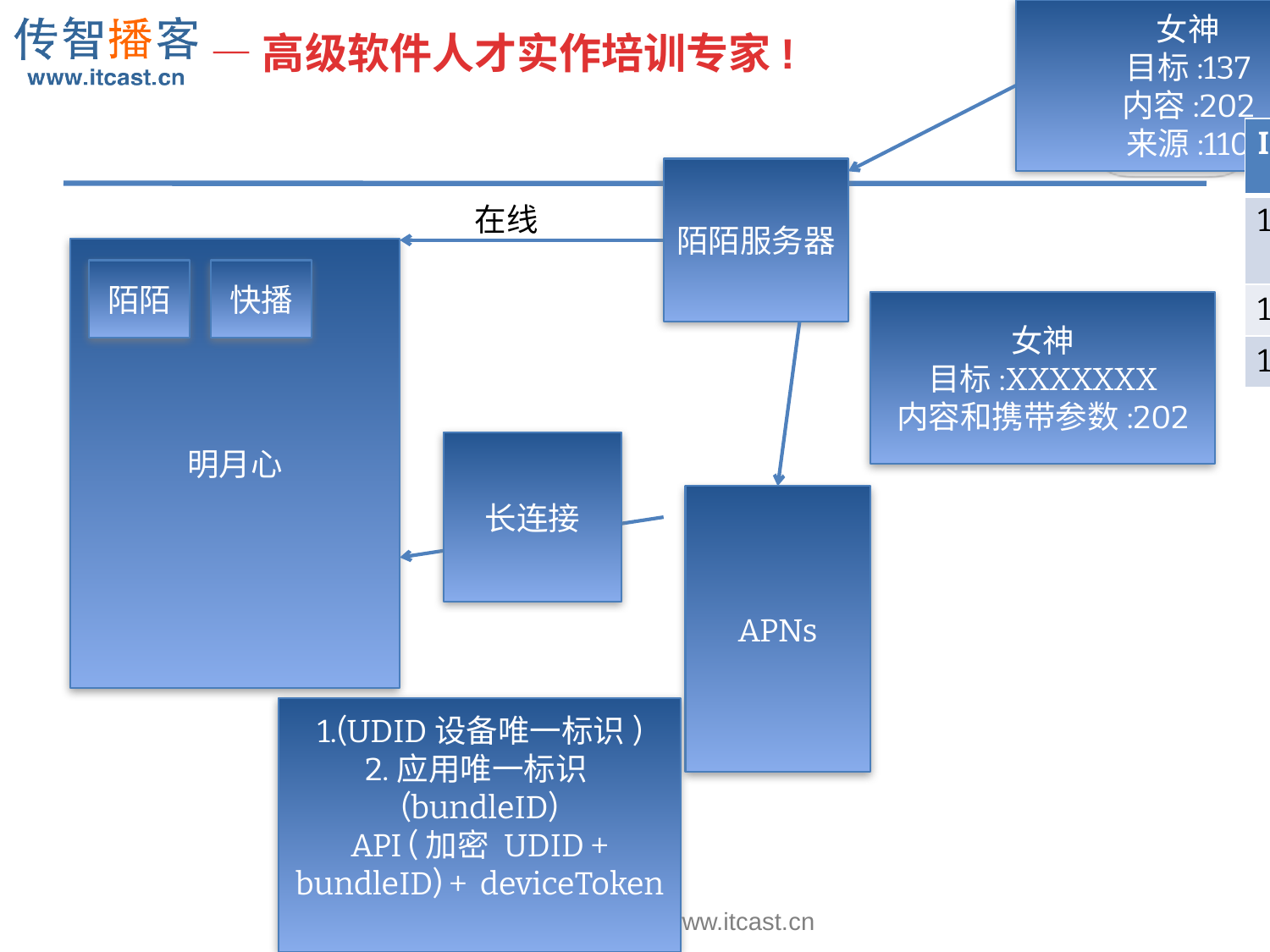

女神
目标:137
内容:202
来源:110
| Id | name | deviceToken |  |
| --- | --- | --- | --- |
| 137 | 明月心 | XXXXXXXX QQQQQQQ |  |
| 188 | 小三 |  |  |
| 110 | 女神 | OOOOOO |  |
陌陌服务器
在线
明月心
陌陌
快播
女神
目标:XXXXXXX
内容和携带参数:202
1.每次启动的时候生成deviceToken并保存
2.换号 清除之前的 最新的号才能接收通知
3.换手机 更新DeviceToken
4. 多点登陆的问题
保存多个deviceToken
5.安卓设备类型
6.图标文字 11
同步更新本地的和服务器的图标文字
长连接
APNs

1.(UDID设备唯一标识)
2.应用唯一标识(bundleID)
API (加密 UDID + bundleID) +  deviceToken